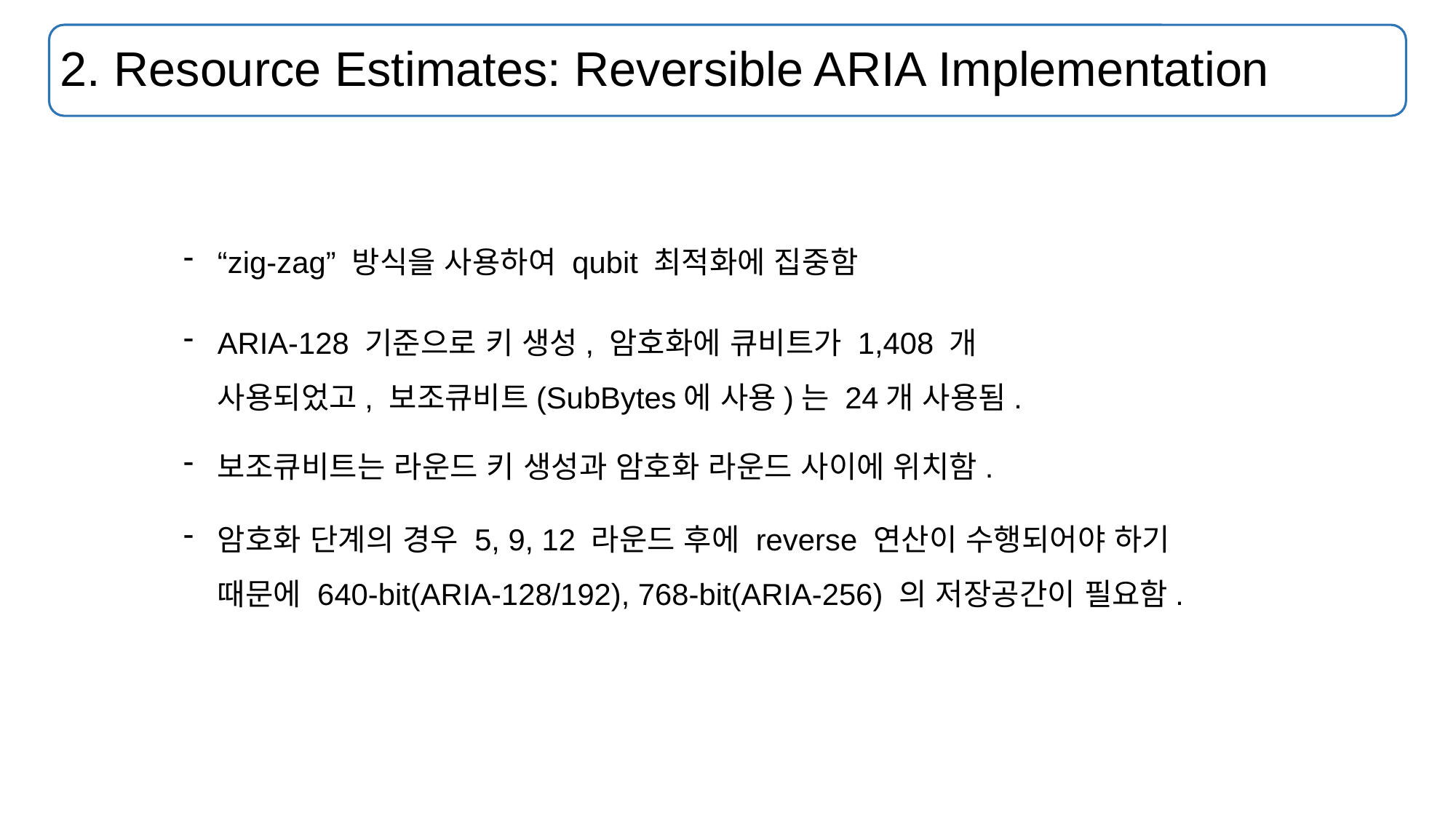

# 2. Resource Estimates: Reversible ARIA Implementation
“zig-zag” 방식을 사용하여 qubit 최적화에 집중함
ARIA-128 기준으로 키 생성, 암호화에 큐비트가 1,408 개 사용되었고, 보조큐비트(SubBytes에 사용)는 24개 사용됨.
보조큐비트는 라운드 키 생성과 암호화 라운드 사이에 위치함.
암호화 단계의 경우 5, 9, 12 라운드 후에 reverse 연산이 수행되어야 하기 때문에 640-bit(ARIA-128/192), 768-bit(ARIA-256) 의 저장공간이 필요함.